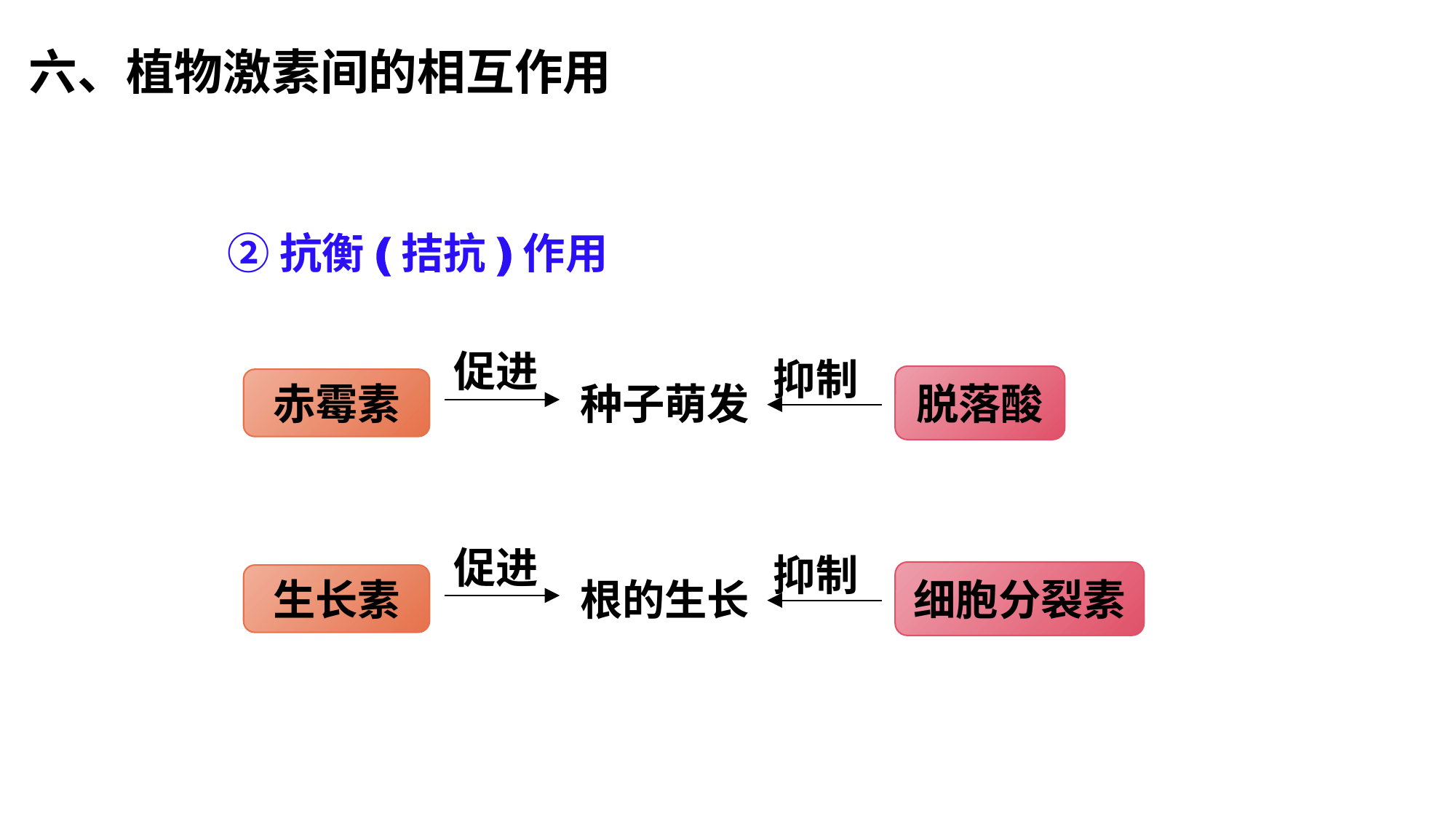

六、植物激素间的相互作用
②抗衡(拮抗)作用
促进
赤霉素
种子萌发
抑制
脱落酸
促进
生长素
根的生长
抑制
细胞分裂素